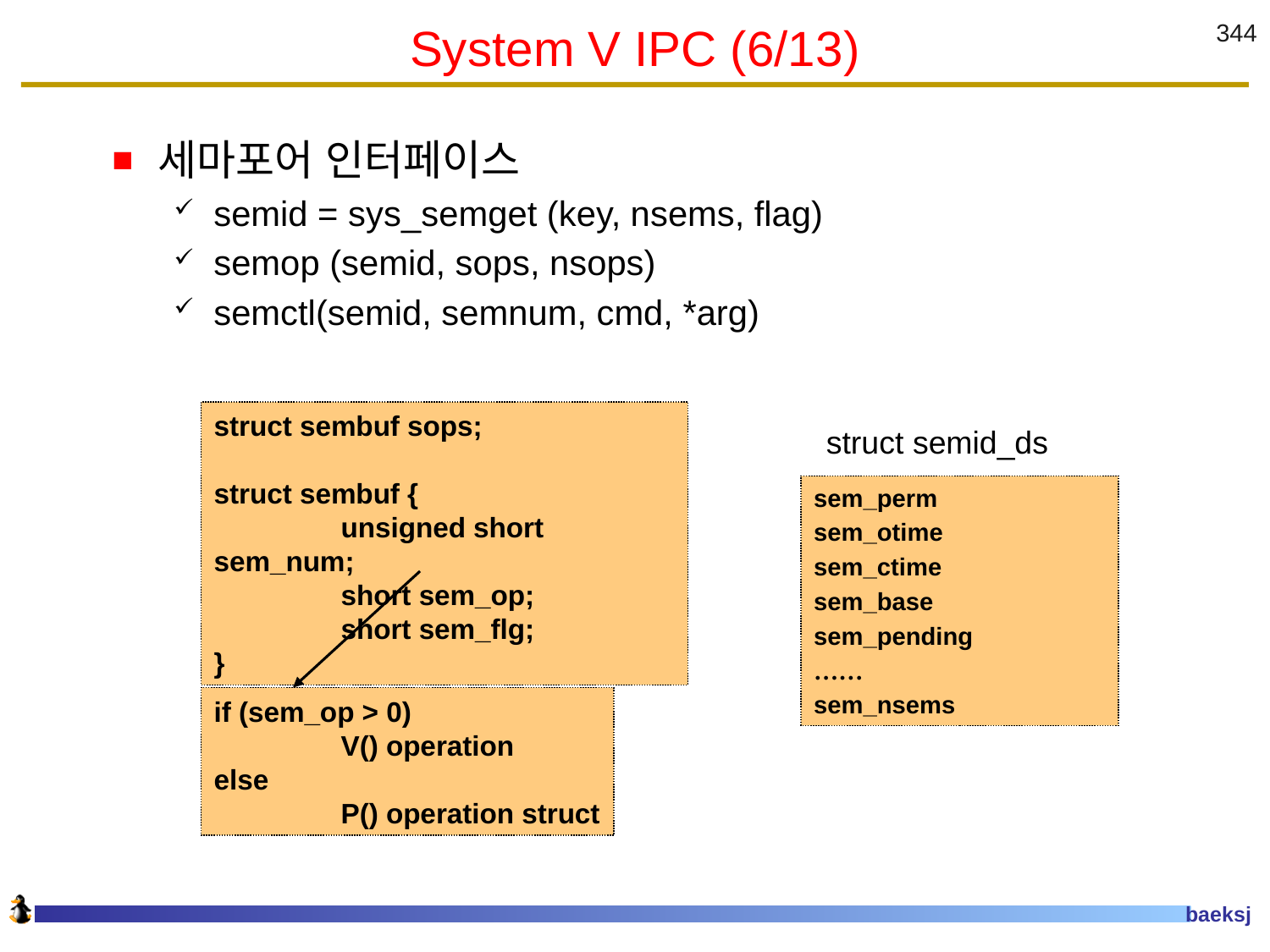

# System V IPC (6/13)
344
세마포어 인터페이스
semid = sys_semget (key, nsems, flag)
semop (semid, sops, nsops)
semctl(semid, semnum, cmd, *arg)
struct sembuf sops;

struct sembuf {
	unsigned short sem_num;
	short sem_op;
	short sem_flg;
}
struct semid_ds
sem_perm
sem_otime
sem_ctime
sem_base
sem_pending
……
sem_nsems

if (sem_op > 0)
    	V() operation
else
	P() operation struct